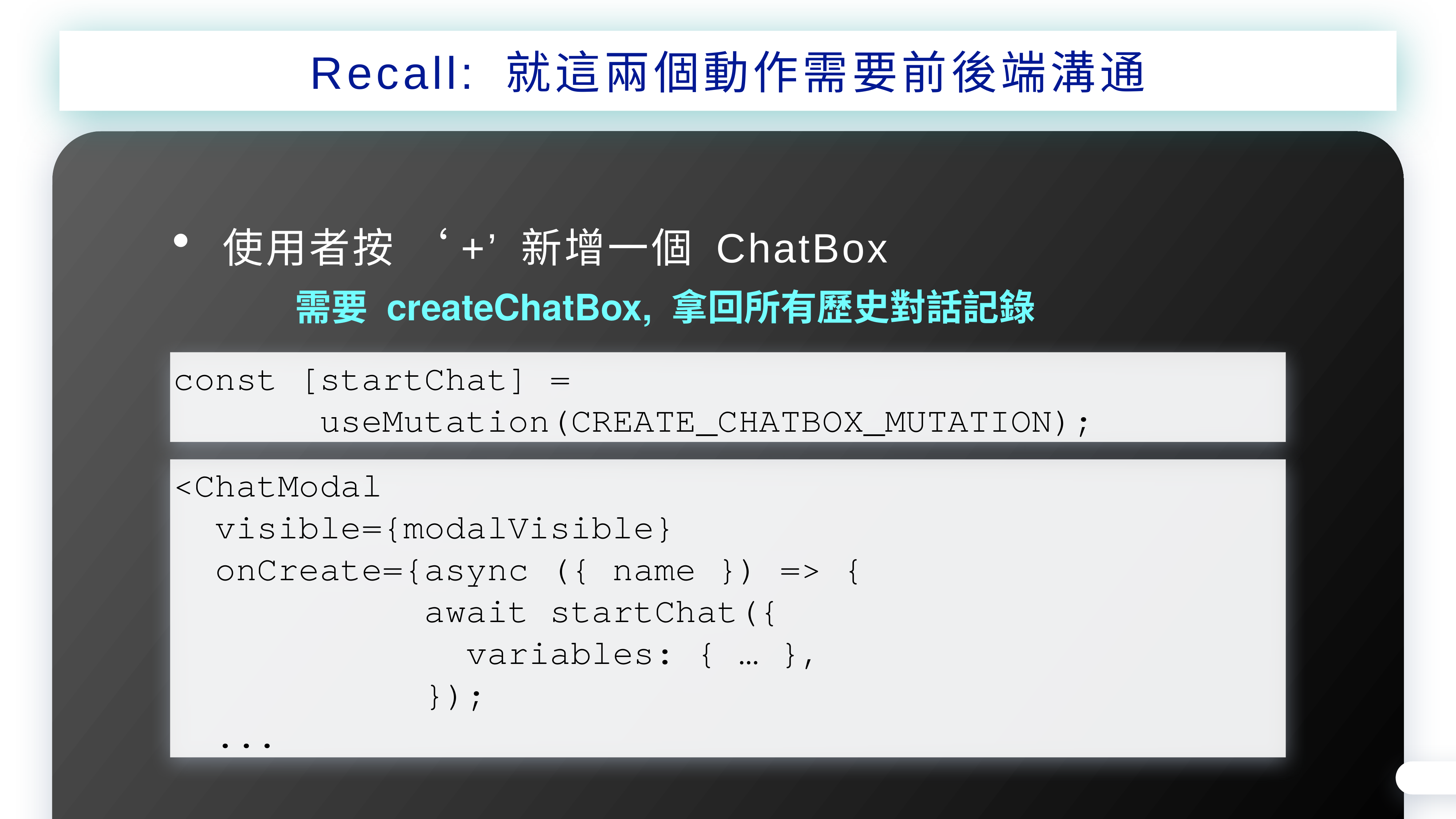

Recall: 就這兩個動作需要前後端溝通
使用者按 ‘+’ 新增一個 ChatBox
需要 createChatBox, 拿回所有歷史對話記錄
const [startChat] =
       useMutation(CREATE_CHATBOX_MUTATION);
<ChatModal
  visible={modalVisible}
  onCreate={async ({ name }) => {
            await startChat({
              variables: { … },
            });
  ...
30